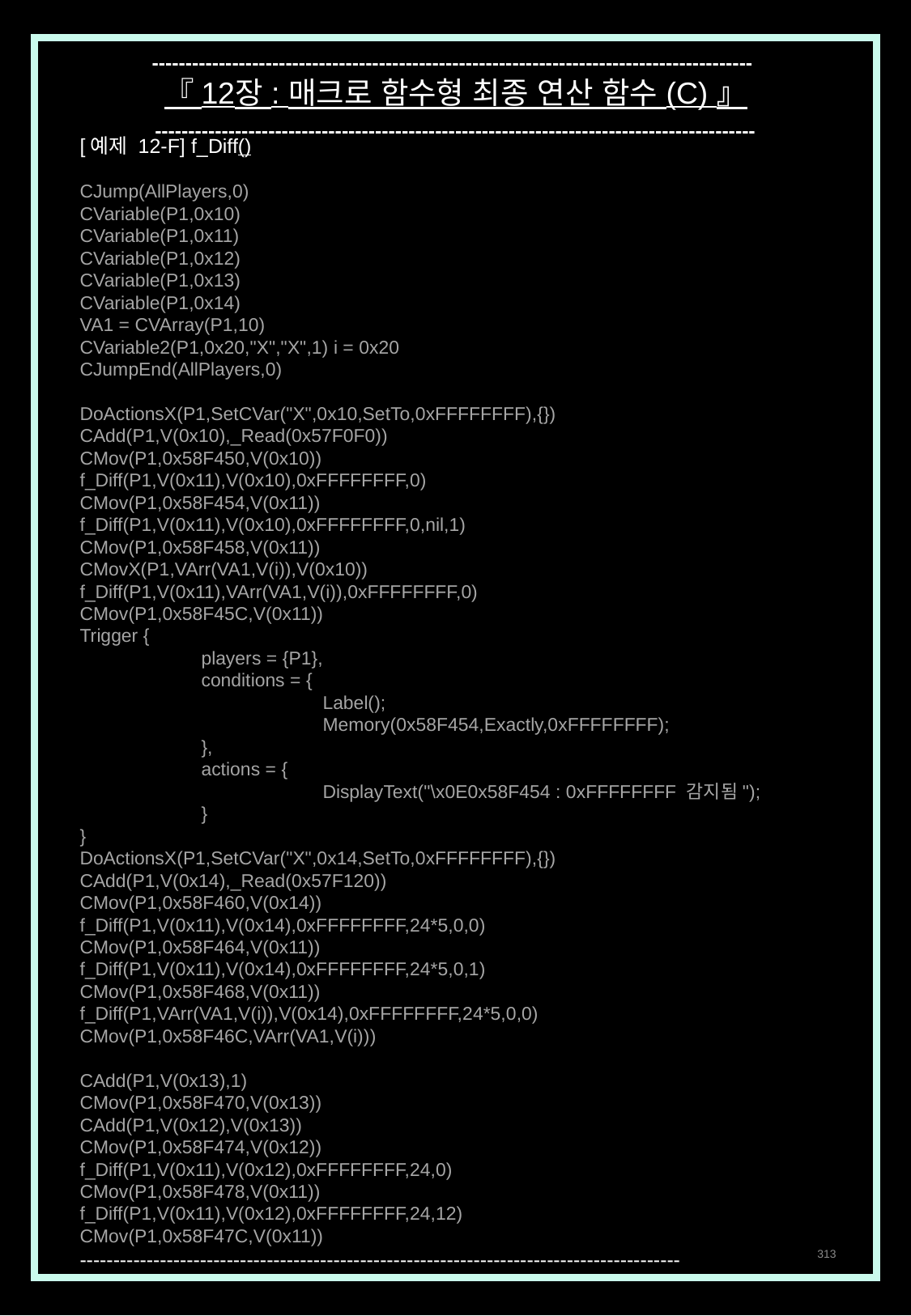

------------------------------------------------------------------------------------------
『 12장 : 매크로 함수형 최종 연산 함수 (C) 』
------------------------------------------------------------------------------------------
[예제 12-F] f_Diff()

CJump(AllPlayers,0)
CVariable(P1,0x10)
CVariable(P1,0x11)
CVariable(P1,0x12)
CVariable(P1,0x13)
CVariable(P1,0x14)
VA1 = CVArray(P1,10)
CVariable2(P1,0x20,"X","X",1) i = 0x20
CJumpEnd(AllPlayers,0)

DoActionsX(P1,SetCVar("X",0x10,SetTo,0xFFFFFFFF),{})
CAdd(P1,V(0x10),_Read(0x57F0F0))
CMov(P1,0x58F450,V(0x10))
f_Diff(P1,V(0x11),V(0x10),0xFFFFFFFF,0)
CMov(P1,0x58F454,V(0x11))
f_Diff(P1,V(0x11),V(0x10),0xFFFFFFFF,0,nil,1)
CMov(P1,0x58F458,V(0x11))
CMovX(P1,VArr(VA1,V(i)),V(0x10))
f_Diff(P1,V(0x11),VArr(VA1,V(i)),0xFFFFFFFF,0)
CMov(P1,0x58F45C,V(0x11))
Trigger {
	players = {P1},
	conditions = {
		Label();
		Memory(0x58F454,Exactly,0xFFFFFFFF);
	},
	actions = {
		DisplayText("\x0E0x58F454 : 0xFFFFFFFF 감지됨");
	}
}
DoActionsX(P1,SetCVar("X",0x14,SetTo,0xFFFFFFFF),{})
CAdd(P1,V(0x14),_Read(0x57F120))
CMov(P1,0x58F460,V(0x14))
f_Diff(P1,V(0x11),V(0x14),0xFFFFFFFF,24*5,0,0)
CMov(P1,0x58F464,V(0x11))
f_Diff(P1,V(0x11),V(0x14),0xFFFFFFFF,24*5,0,1)
CMov(P1,0x58F468,V(0x11))
f_Diff(P1,VArr(VA1,V(i)),V(0x14),0xFFFFFFFF,24*5,0,0)
CMov(P1,0x58F46C,VArr(VA1,V(i)))

CAdd(P1,V(0x13),1)
CMov(P1,0x58F470,V(0x13))
CAdd(P1,V(0x12),V(0x13))
CMov(P1,0x58F474,V(0x12))
f_Diff(P1,V(0x11),V(0x12),0xFFFFFFFF,24,0)
CMov(P1,0x58F478,V(0x11))
f_Diff(P1,V(0x11),V(0x12),0xFFFFFFFF,24,12)
CMov(P1,0x58F47C,V(0x11))
------------------------------------------------------------------------------------------
313